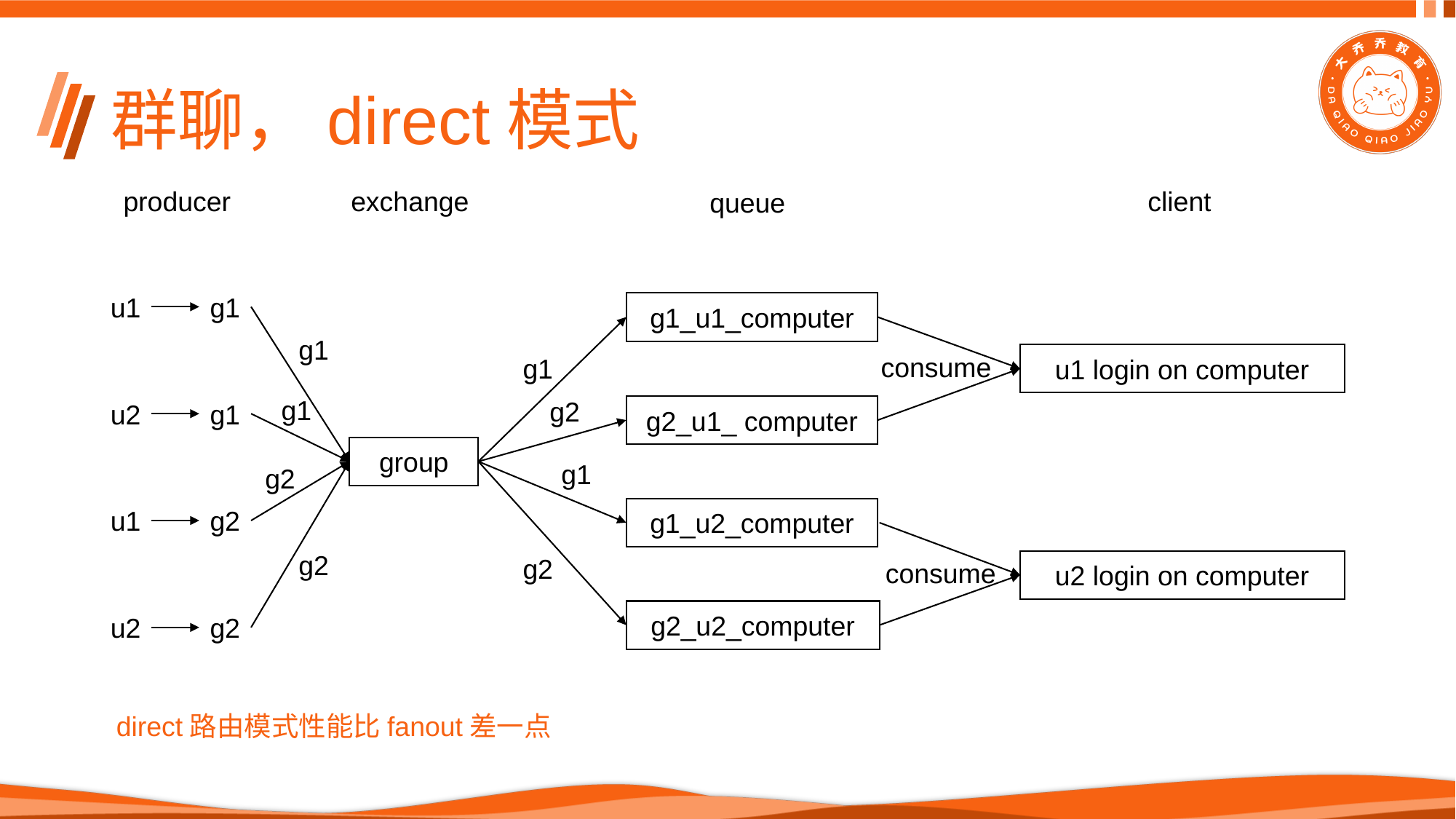

# 群聊，direct模式
client
producer
exchange
queue
u1
g1
g1_u1_computer
g1
u1 login on computer
consume
g1
g1
g2
u2
g1
g2_u1_ computer
group
g1
g2
g1_u2_computer
u1
g2
g2
g2
consume
u2 login on computer
g2_u2_computer
u2
g2
direct路由模式性能比fanout差一点